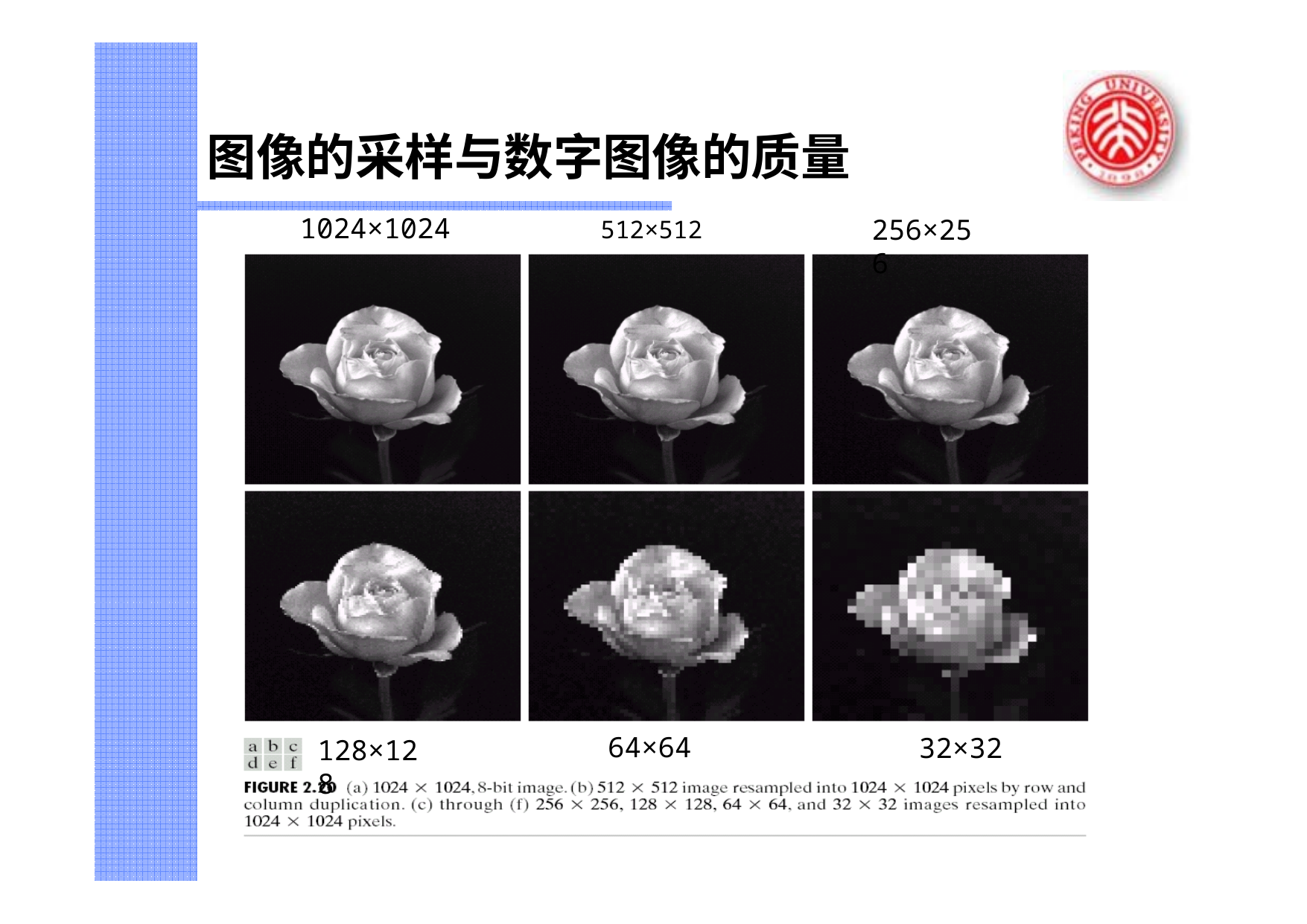

# 图像的采样与数字图像的质量
256×256
1024×1024	512×512

64×64
32×32
128×128